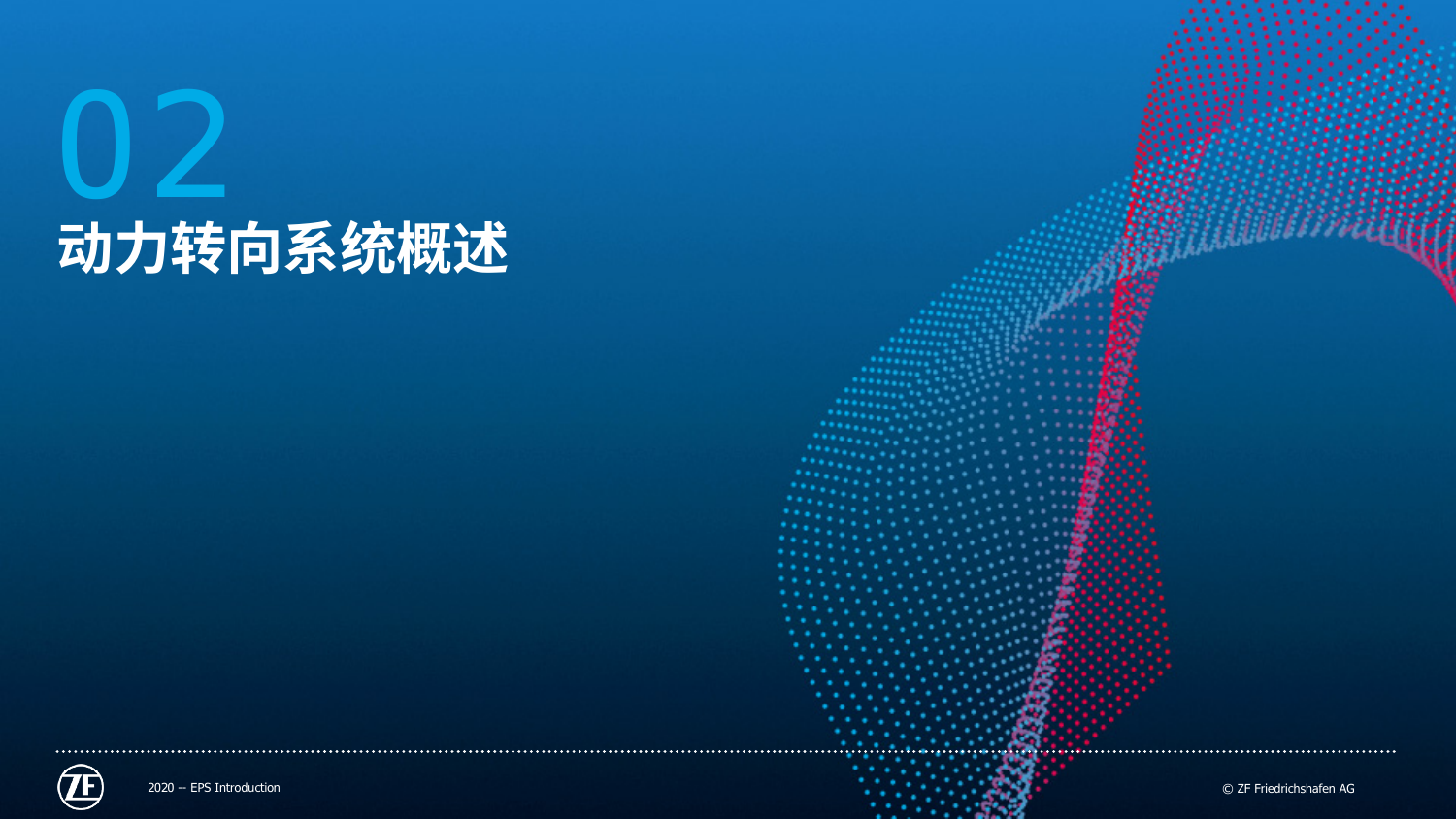

02
动力转向系统概述
9.

10.

11.

12.

2020 -- EPS Introduction